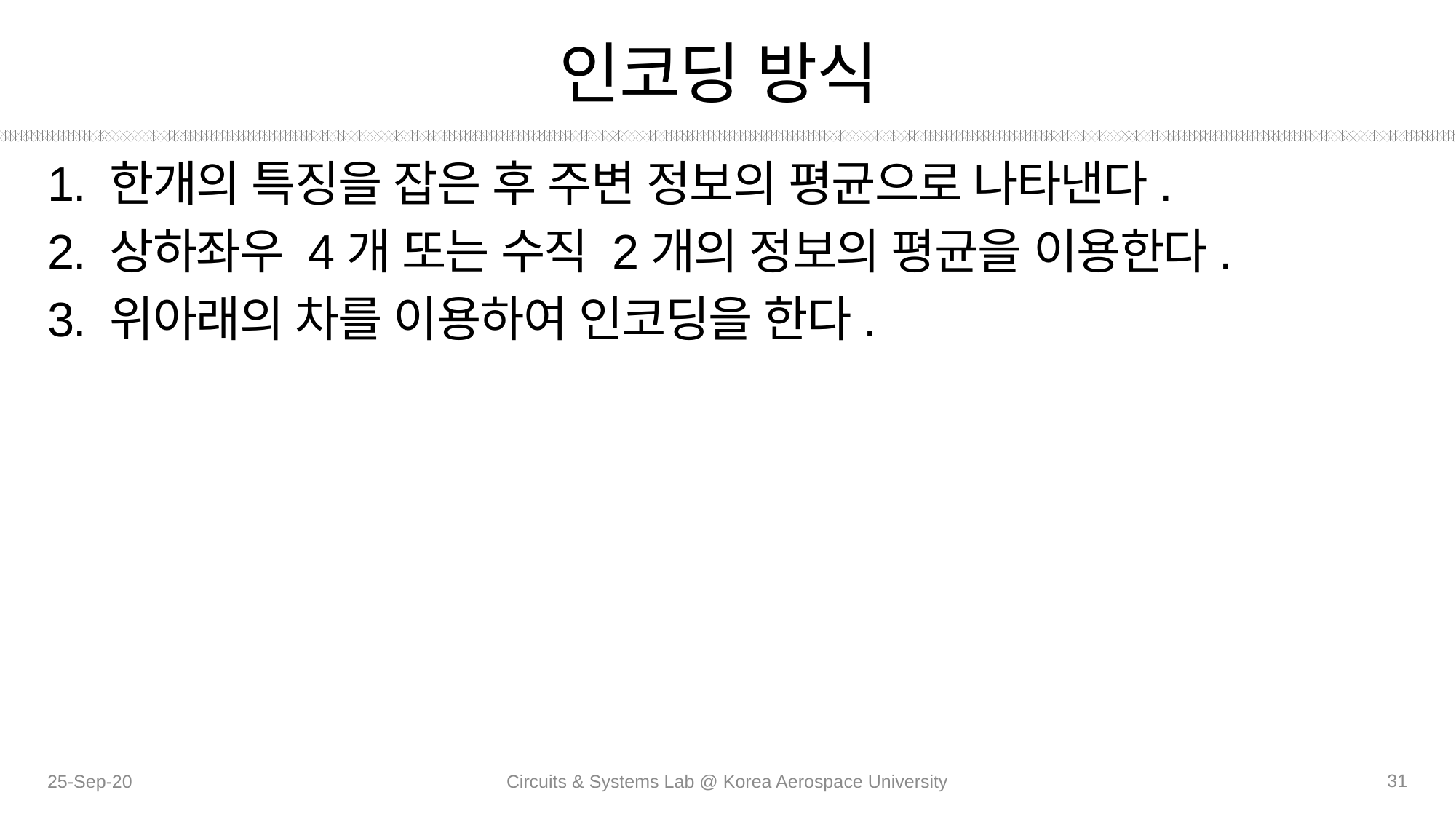

# 인코딩 방식
1. 한개의 특징을 잡은 후 주변 정보의 평균으로 나타낸다.
2. 상하좌우 4개 또는 수직 2개의 정보의 평균을 이용한다.
3. 위아래의 차를 이용하여 인코딩을 한다.
31
25-Sep-20
Circuits & Systems Lab @ Korea Aerospace University